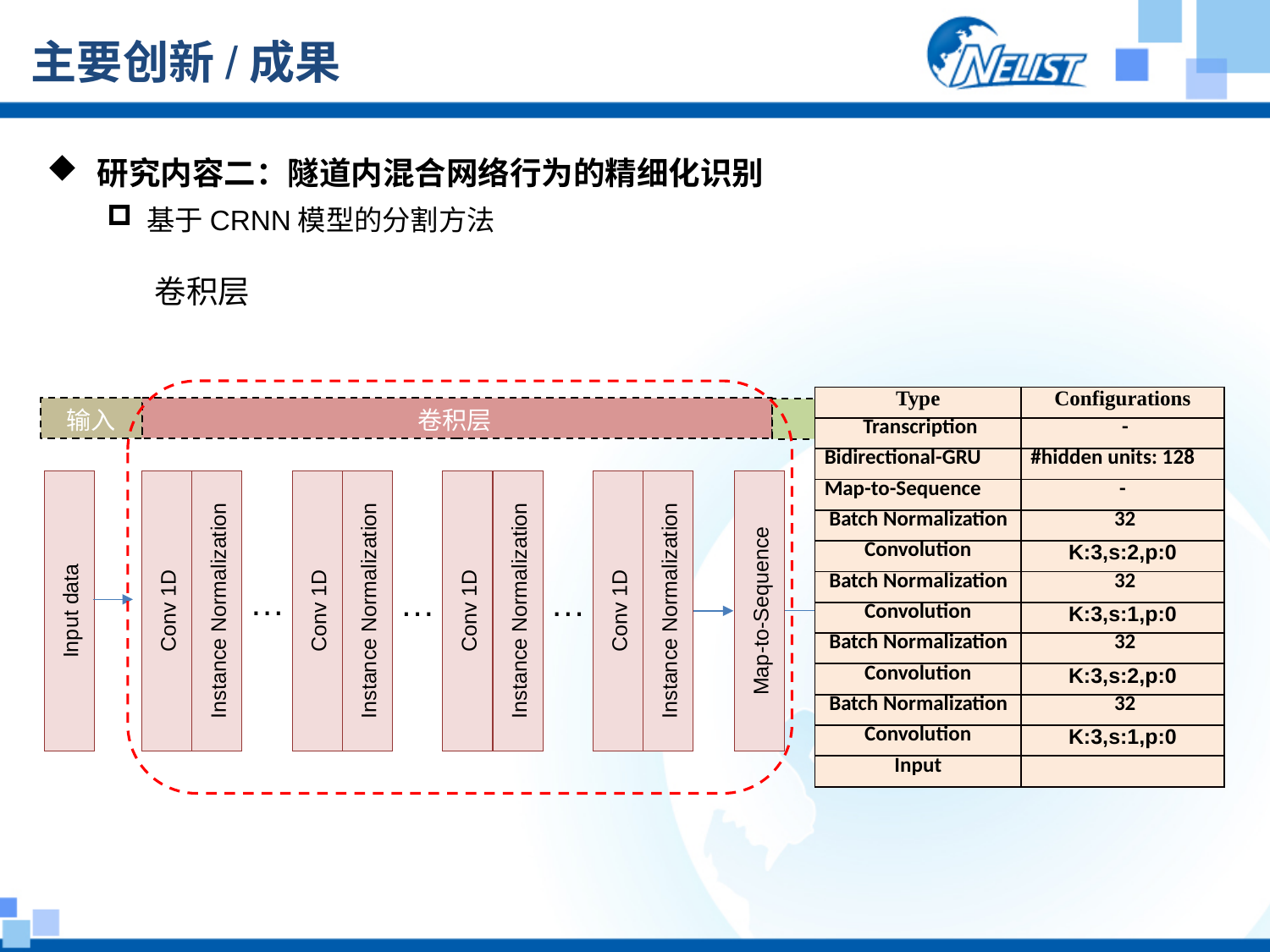

# 主要创新/成果
 研究内容二：隧道内混合网络行为的精细化识别
基于CRNN模型的分割方法
卷积层

| Type | Configurations |
| --- | --- |
| Transcription | - |
| Bidirectional-GRU | #hidden units: 128 |
| Map-to-Sequence | - |
| Batch Normalization | 32 |
| Convolution | K:3,s:2,p:0 |
| Batch Normalization | 32 |
| Convolution | K:3,s:1,p:0 |
| Batch Normalization | 32 |
| Convolution | K:3,s:2,p:0 |
| Batch Normalization | 32 |
| Convolution | K:3,s:1,p:0 |
| Input |  |
输入
卷积层
Input data
Conv 1D
Instance Normalization
Conv 1D
Instance Normalization
Conv 1D
Instance Normalization
Conv 1D
Instance Normalization
循环层
转录层
CTC loss
Map-to-Sequence
Bidirectional GRU
Linear
…
…
…
29